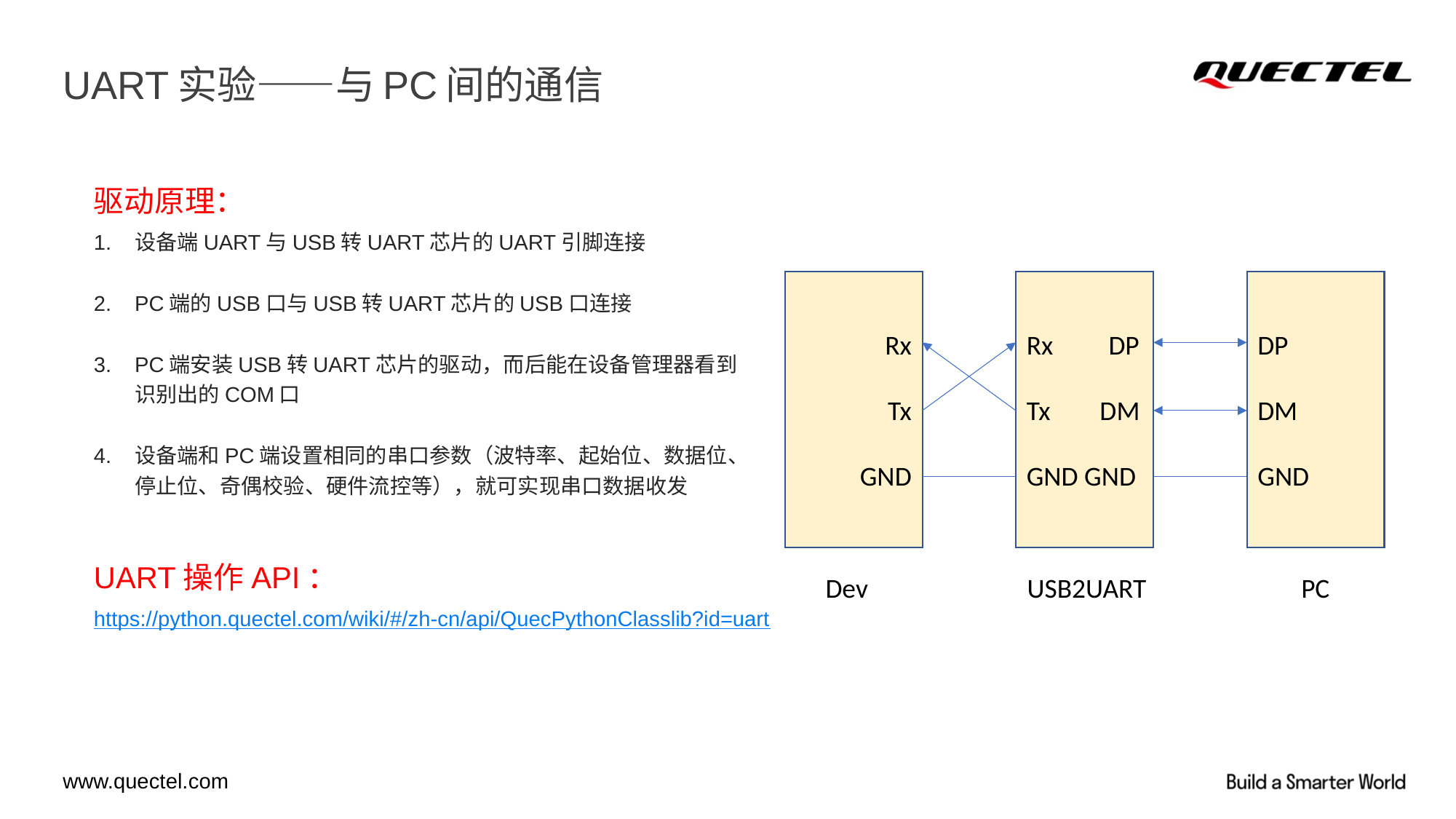

# UART实验——与PC间的通信
驱动原理：
设备端UART与USB转UART芯片的UART引脚连接

PC端的USB口与USB转UART芯片的USB口连接

PC端安装USB转UART芯片的驱动，而后能在设备管理器看到识别出的COM口

设备端和PC端设置相同的串口参数（波特率、起始位、数据位、停止位、奇偶校验、硬件流控等），就可实现串口数据收发
Rx

Tx

GND
Rx         DP

Tx        DM

GND GND
DP

DM

GND
Dev
USB2UART
PC
UART操作API：
https://python.quectel.com/wiki/#/zh-cn/api/QuecPythonClasslib?id=uart